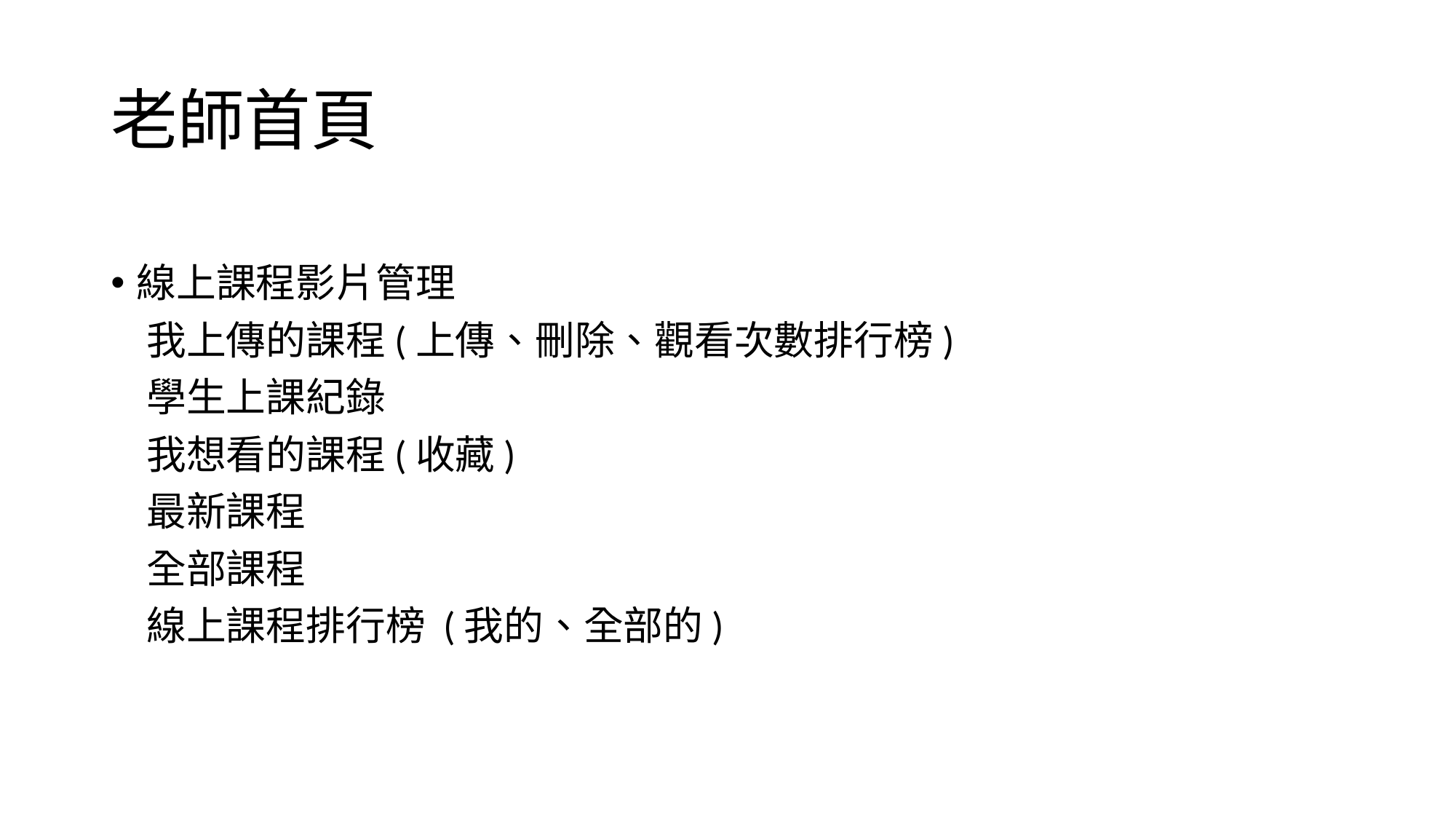

# 老師首頁

線上課程影片管理
   我上傳的課程(上傳、刪除、觀看次數排行榜)
   學生上課紀錄
   我想看的課程(收藏)
   最新課程
   全部課程
   線上課程排行榜 (我的、全部的)